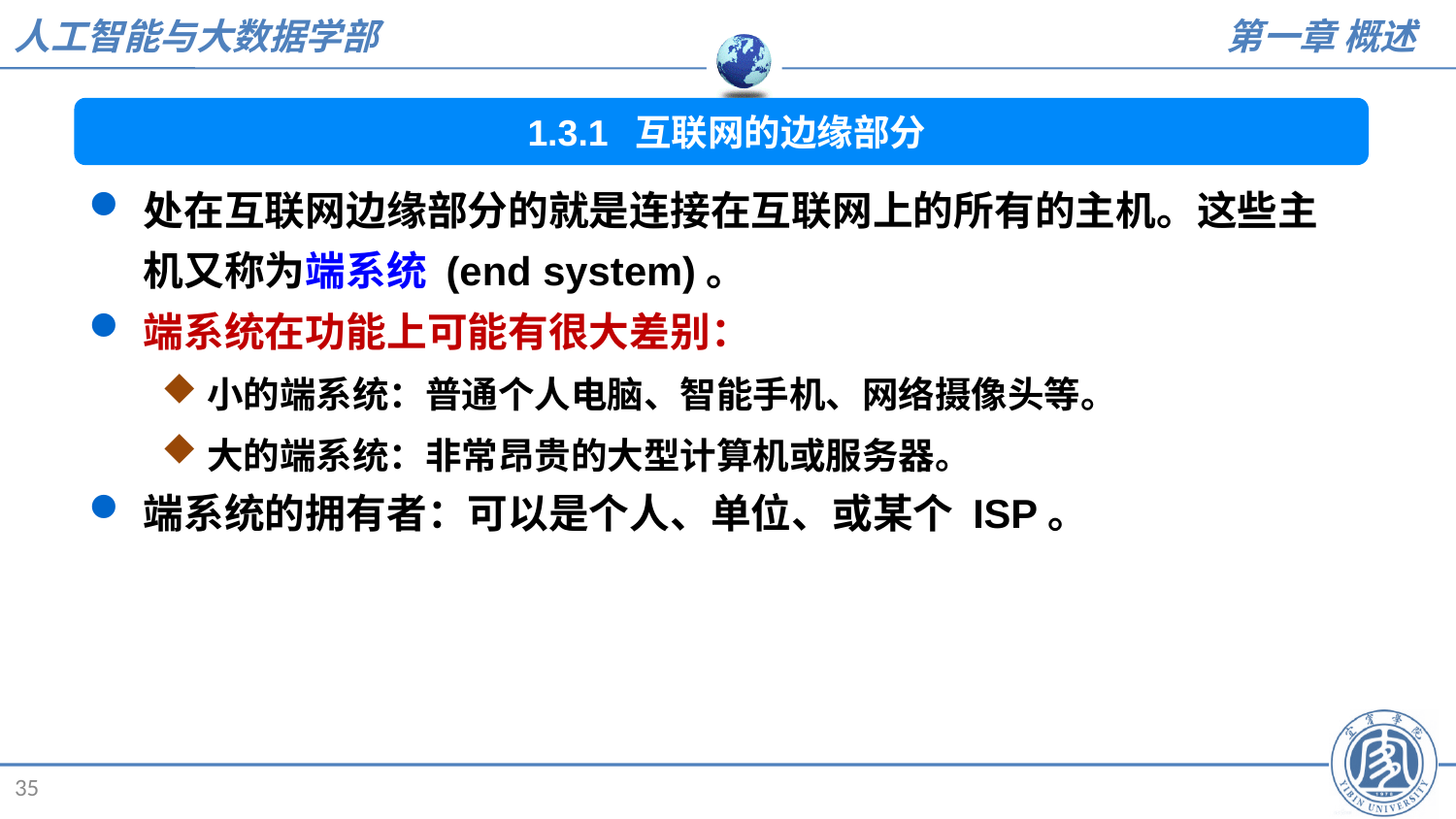

1.3.1  互联网的边缘部分
处在互联网边缘部分的就是连接在互联网上的所有的主机。这些主机又称为端系统 (end system)。
端系统在功能上可能有很大差别：
小的端系统：普通个人电脑、智能手机、网络摄像头等。
大的端系统：非常昂贵的大型计算机或服务器。
端系统的拥有者：可以是个人、单位、或某个 ISP。
35